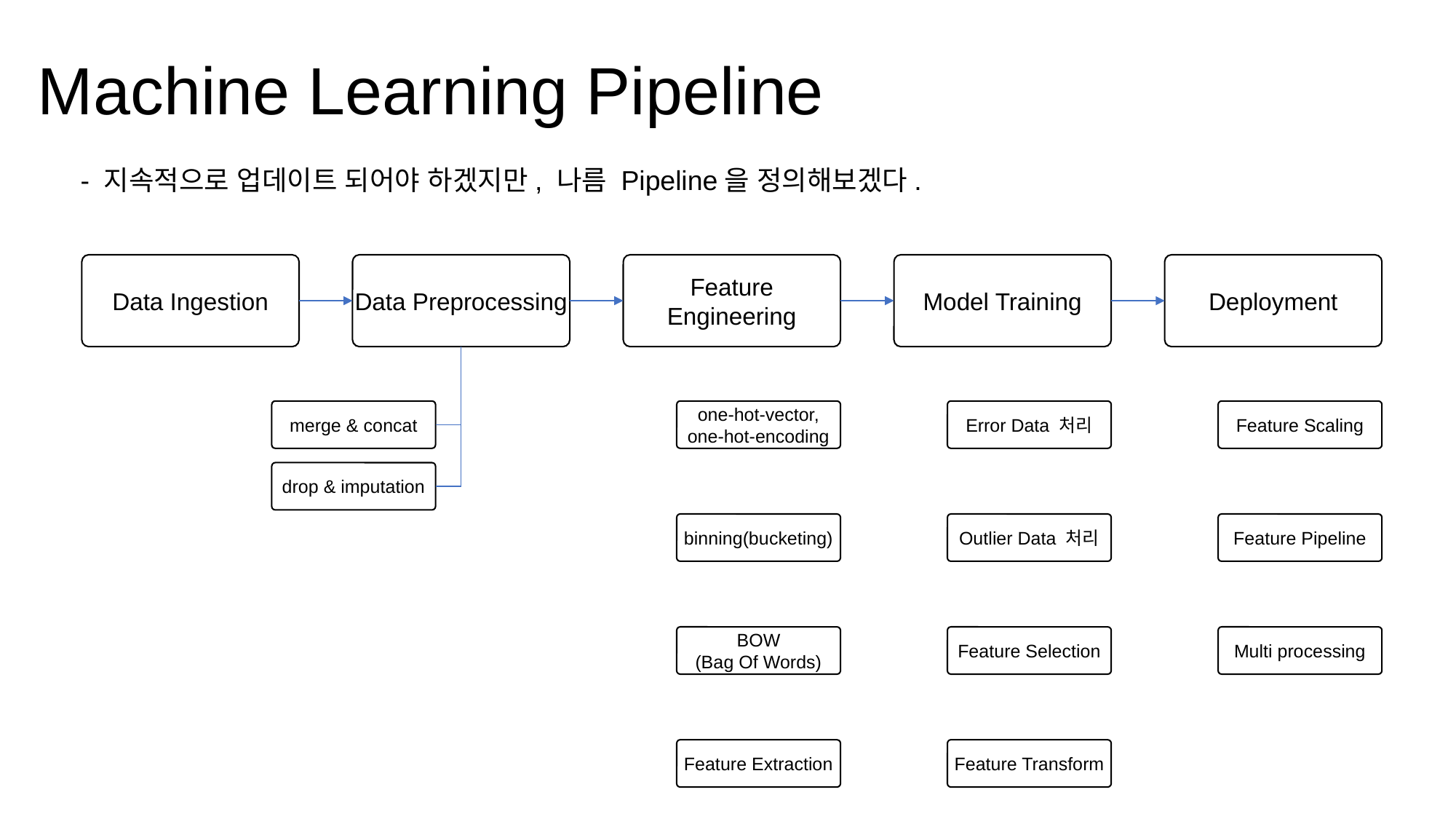

Machine Learning Pipeline
- 지속적으로 업데이트 되어야 하겠지만, 나름 Pipeline을 정의해보겠다.
Data Ingestion
Data Preprocessing
Feature Engineering
Model Training
Deployment
merge & concat
one-hot-vector,
one-hot-encoding
Error Data 처리
Feature Scaling
drop & imputation
Outlier Data 처리
Feature Pipeline
binning(bucketing)
BOW
(Bag Of Words)
Feature Selection
Multi processing
Feature Extraction
Feature Transform